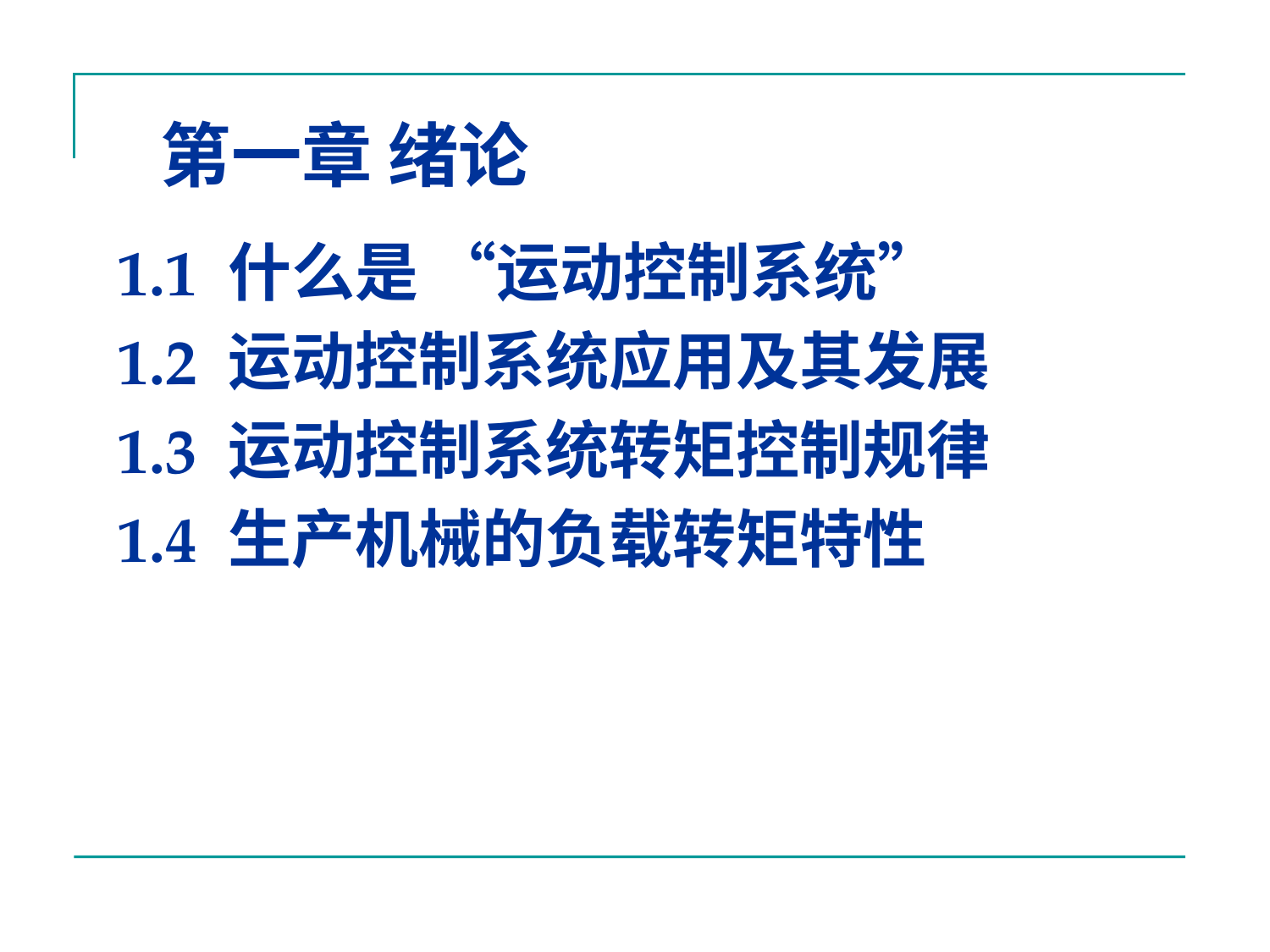

# 第一章 绪论
1.1 什么是 “运动控制系统”
1.2 运动控制系统应用及其发展
1.3 运动控制系统转矩控制规律
1.4 生产机械的负载转矩特性